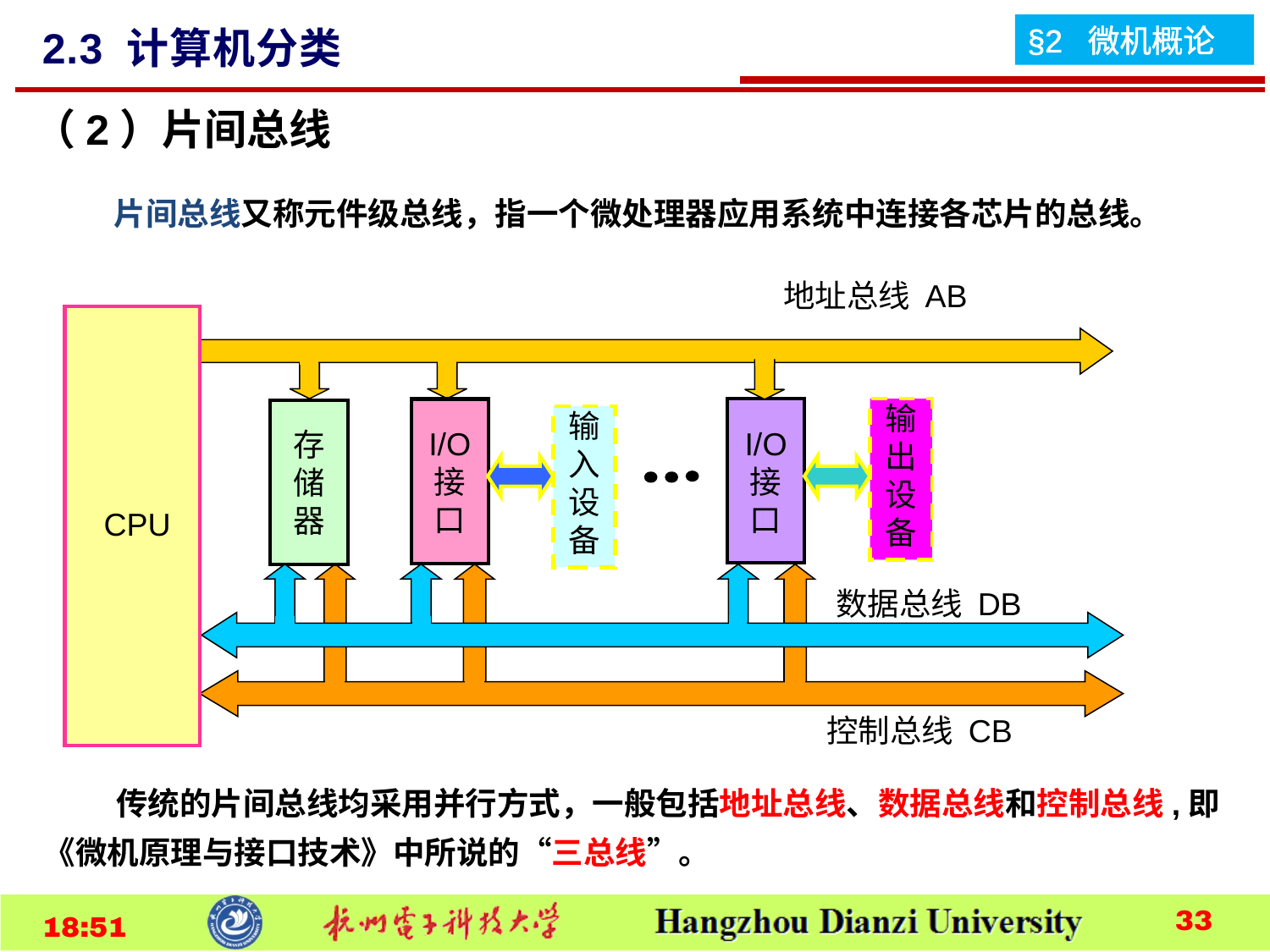

2.3 计算机分类
（2）片间总线
    片间总线又称元件级总线，指一个微处理器应用系统中连接各芯片的总线。
地址总线 AB

CPU

I/O
接
口
输
出
设
备
I/O
接
口
存
储
器
输
入
设
备

数据总线 DB

控制总线 CB
         传统的片间总线均采用并行方式，一般包括地址总线、数据总线和控制总线,即《微机原理与接口技术》中所说的“三总线”。